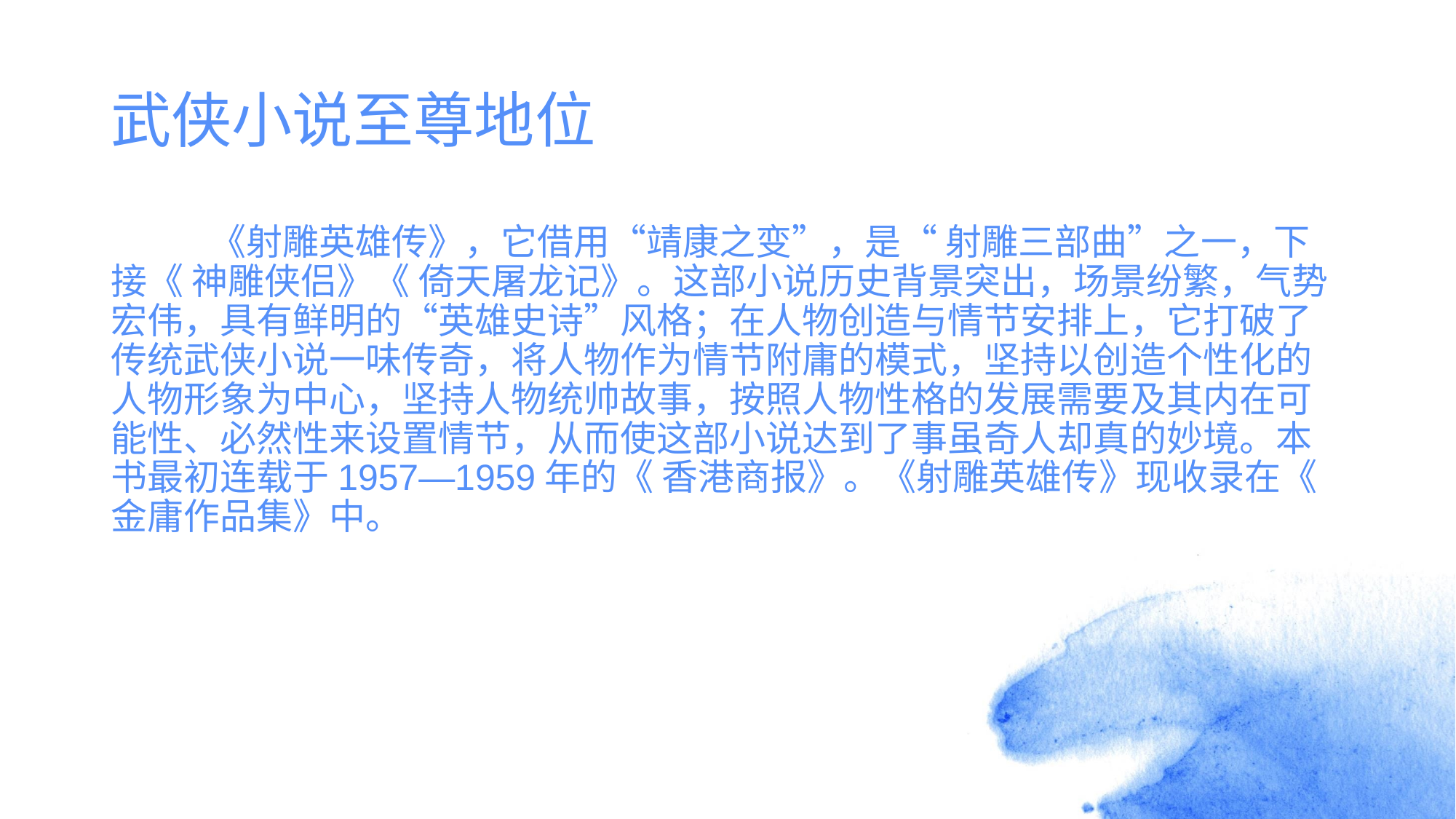

# 武侠小说至尊地位
           《射雕英雄传》，它借用“靖康之变”，是“ 射雕三部曲”之一，下接《 神雕侠侣》《 倚天屠龙记》。这部小说历史背景突出，场景纷繁，气势宏伟，具有鲜明的“英雄史诗”风格；在人物创造与情节安排上，它打破了传统武侠小说一味传奇，将人物作为情节附庸的模式，坚持以创造个性化的人物形象为中心，坚持人物统帅故事，按照人物性格的发展需要及其内在可能性、必然性来设置情节，从而使这部小说达到了事虽奇人却真的妙境。本书最初连载于1957—1959年的《 香港商报》。《射雕英雄传》现收录在《 金庸作品集》中。